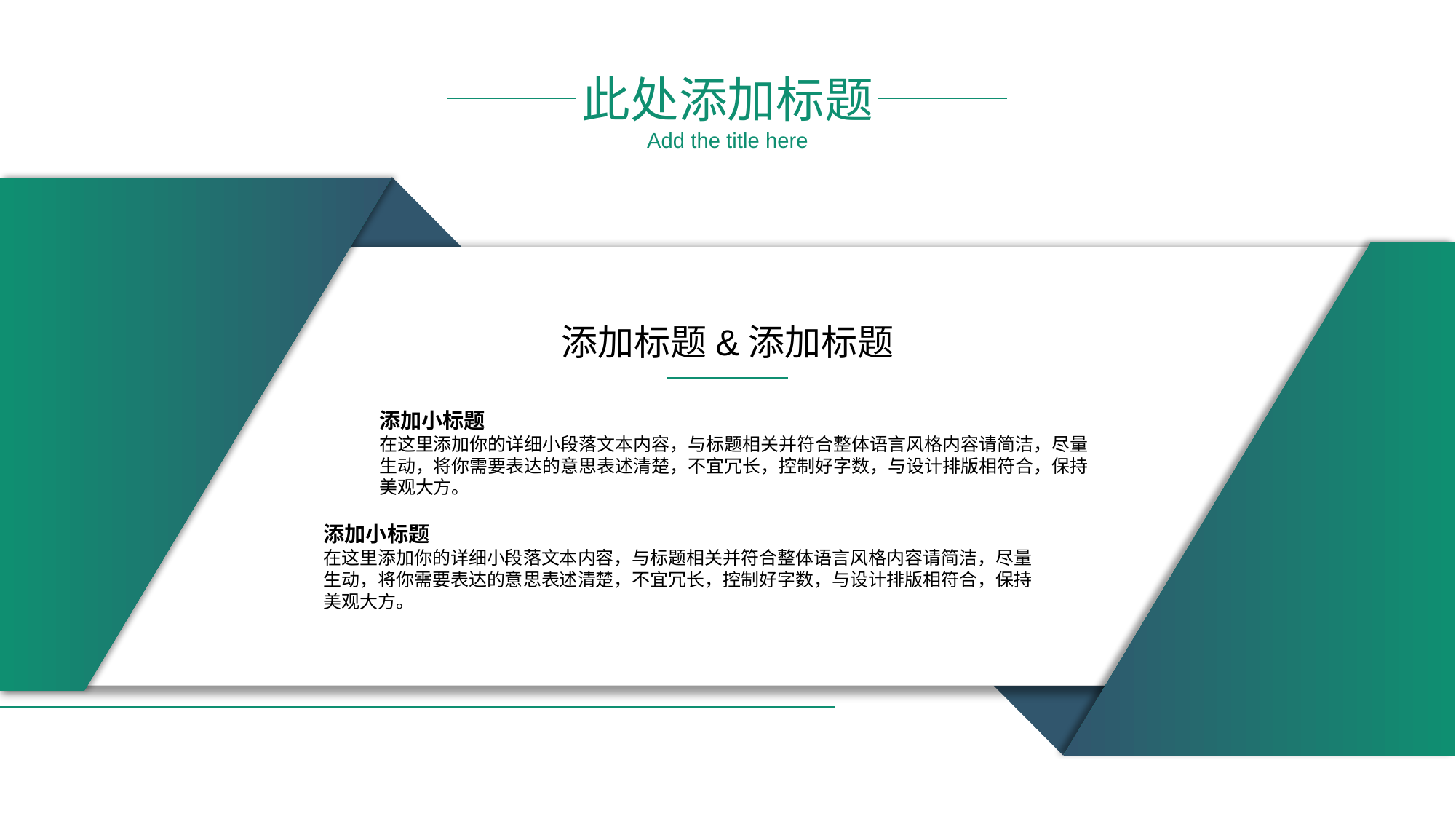

此处添加标题
Add the title here

添加标题&添加标题
添加小标题
在这里添加你的详细小段落文本内容，与标题相关并符合整体语言风格内容请简洁，尽量生动，将你需要表达的意思表述清楚，不宜冗长，控制好字数，与设计排版相符合，保持美观大方。
添加小标题
在这里添加你的详细小段落文本内容，与标题相关并符合整体语言风格内容请简洁，尽量生动，将你需要表达的意思表述清楚，不宜冗长，控制好字数，与设计排版相符合，保持美观大方。